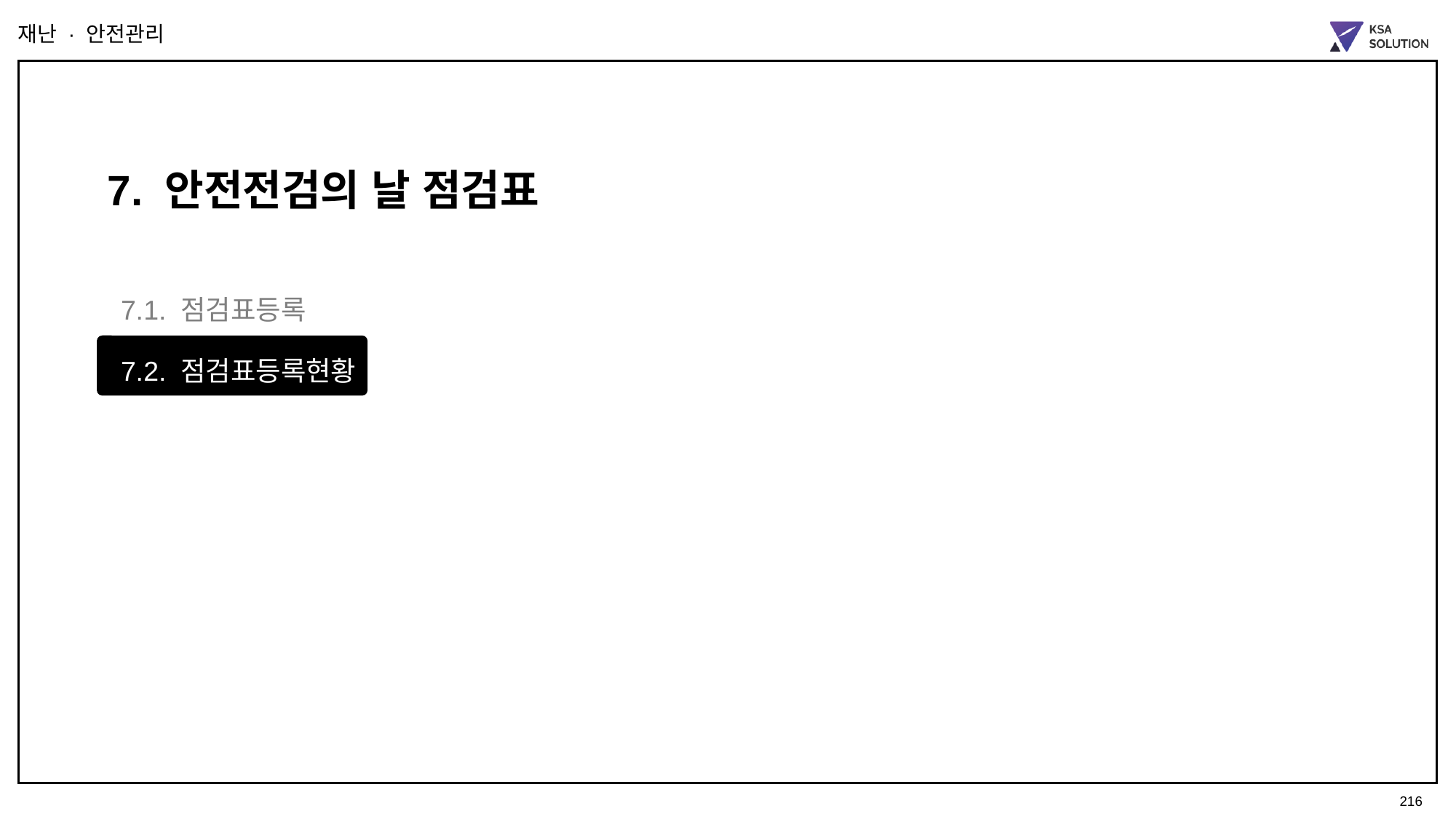

재난 · 안전관리
7. 안전전검의 날 점검표
7.1. 점검표등록
7.2. 점검표등록현황